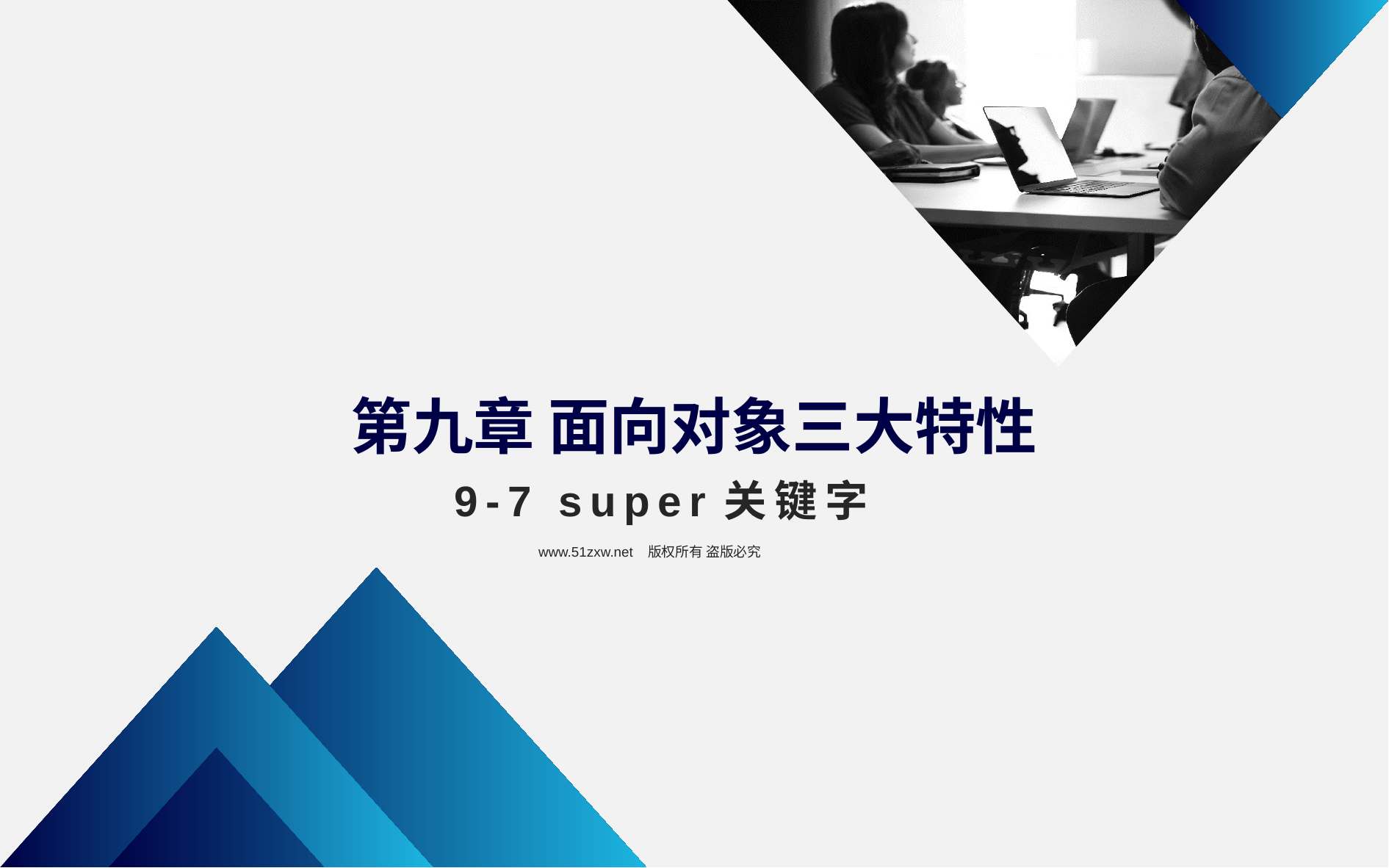

第九章 面向对象三大特性
9-7 super关键字
www.51zxw.net   版权所有 盗版必究